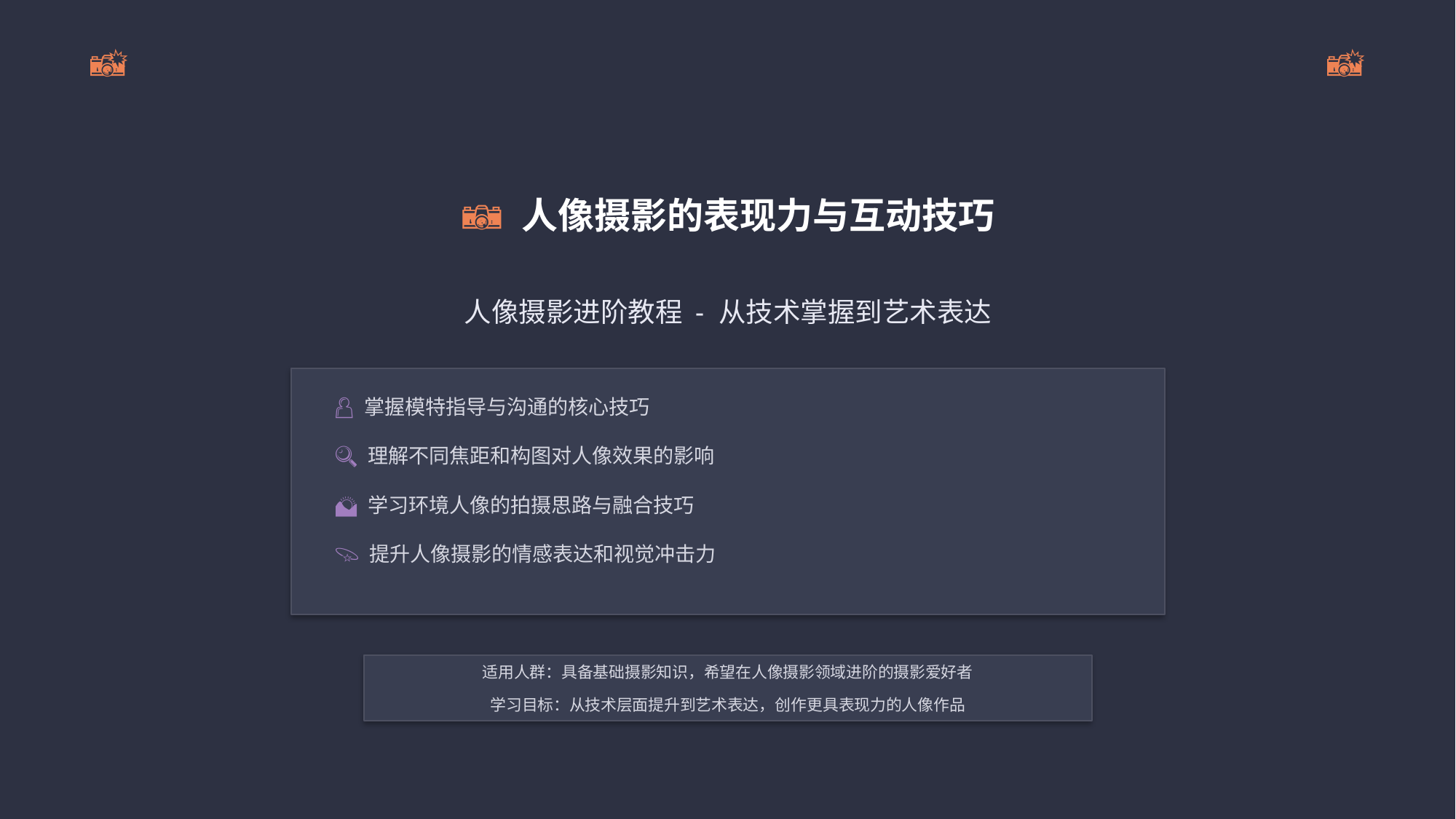

📸
📸
📷 人像摄影的表现力与互动技巧
人像摄影进阶教程 - 从技术掌握到艺术表达

👤 掌握模特指导与沟通的核心技巧
🔍 理解不同焦距和构图对人像效果的影响
🌄 学习环境人像的拍摄思路与融合技巧
💫 提升人像摄影的情感表达和视觉冲击力

适用人群：具备基础摄影知识，希望在人像摄影领域进阶的摄影爱好者
学习目标：从技术层面提升到艺术表达，创作更具表现力的人像作品